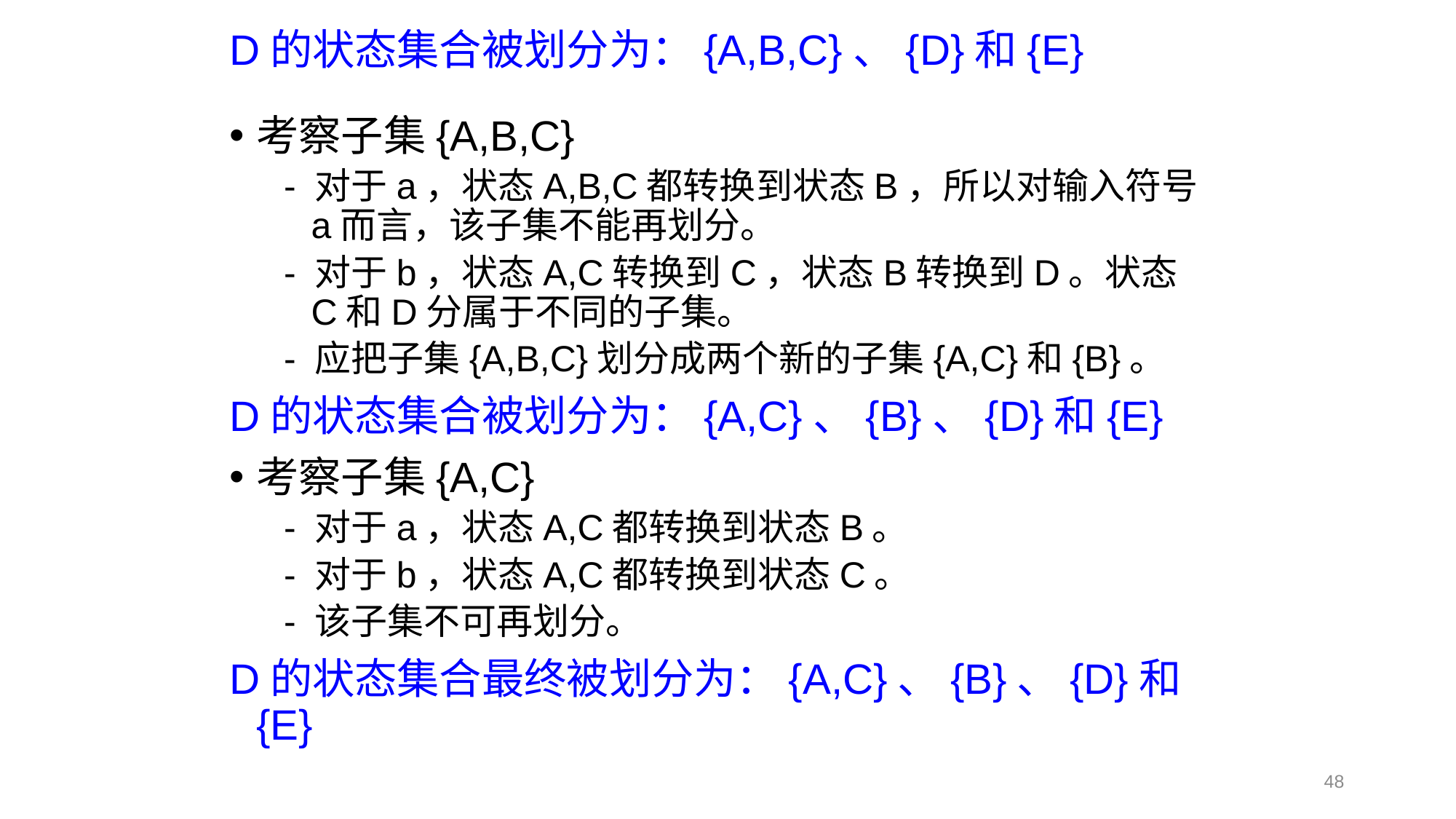

# D的状态集合被划分为：{A,B,C}、{D}和{E}
考察子集{A,B,C}
- 对于a，状态A,B,C都转换到状态B，所以对输入符号a而言，该子集不能再划分。
- 对于b，状态A,C转换到C，状态B转换到D。状态C和D分属于不同的子集。
- 应把子集{A,B,C}划分成两个新的子集{A,C}和{B}。
D的状态集合被划分为：{A,C}、{B}、{D}和{E}
考察子集{A,C}
- 对于a，状态A,C都转换到状态B。
- 对于b，状态A,C都转换到状态C。
- 该子集不可再划分。
D的状态集合最终被划分为：{A,C}、{B}、{D}和{E}

48